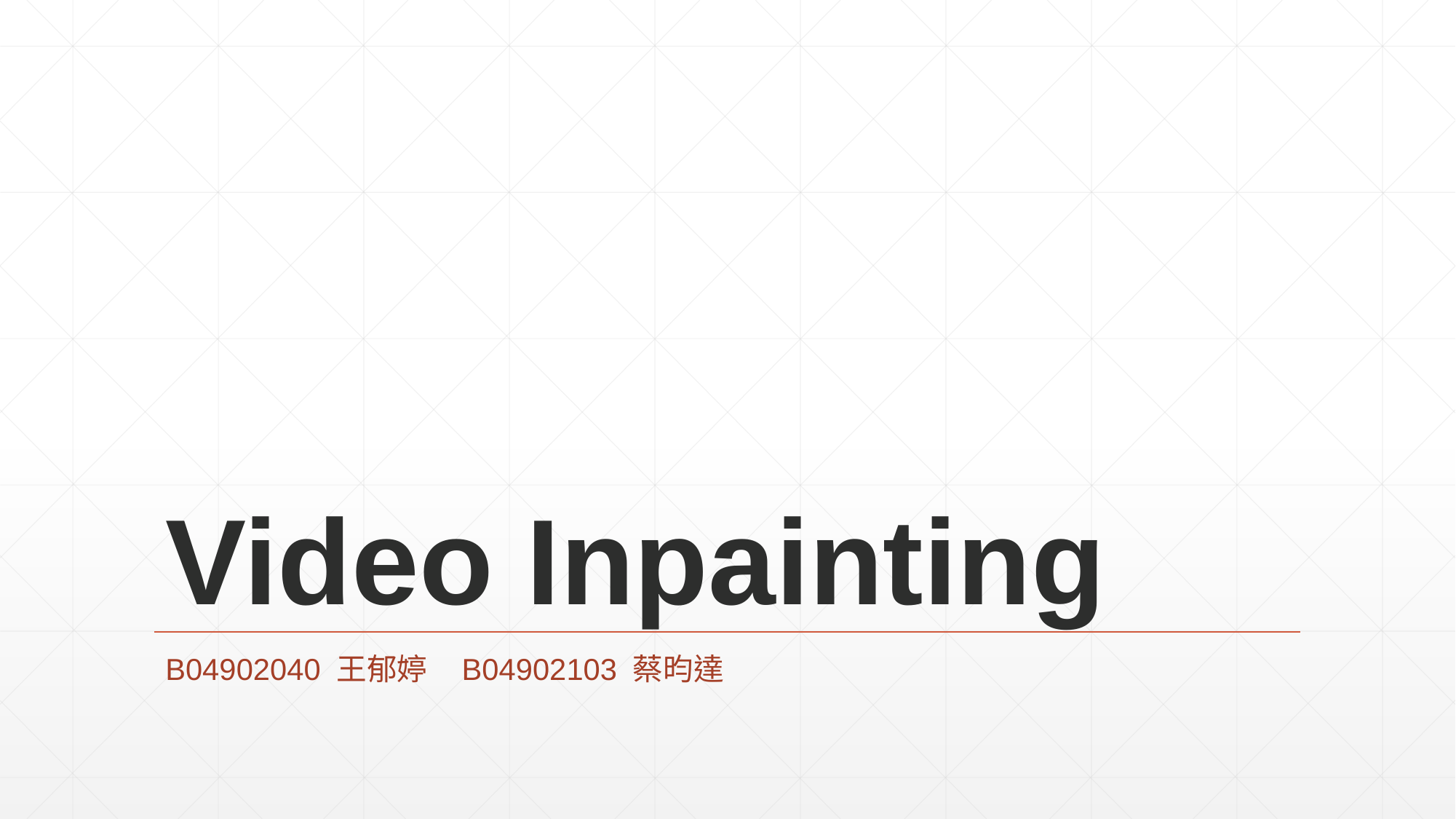

# Video Inpainting
B04902040 王郁婷    B04902103 蔡昀達